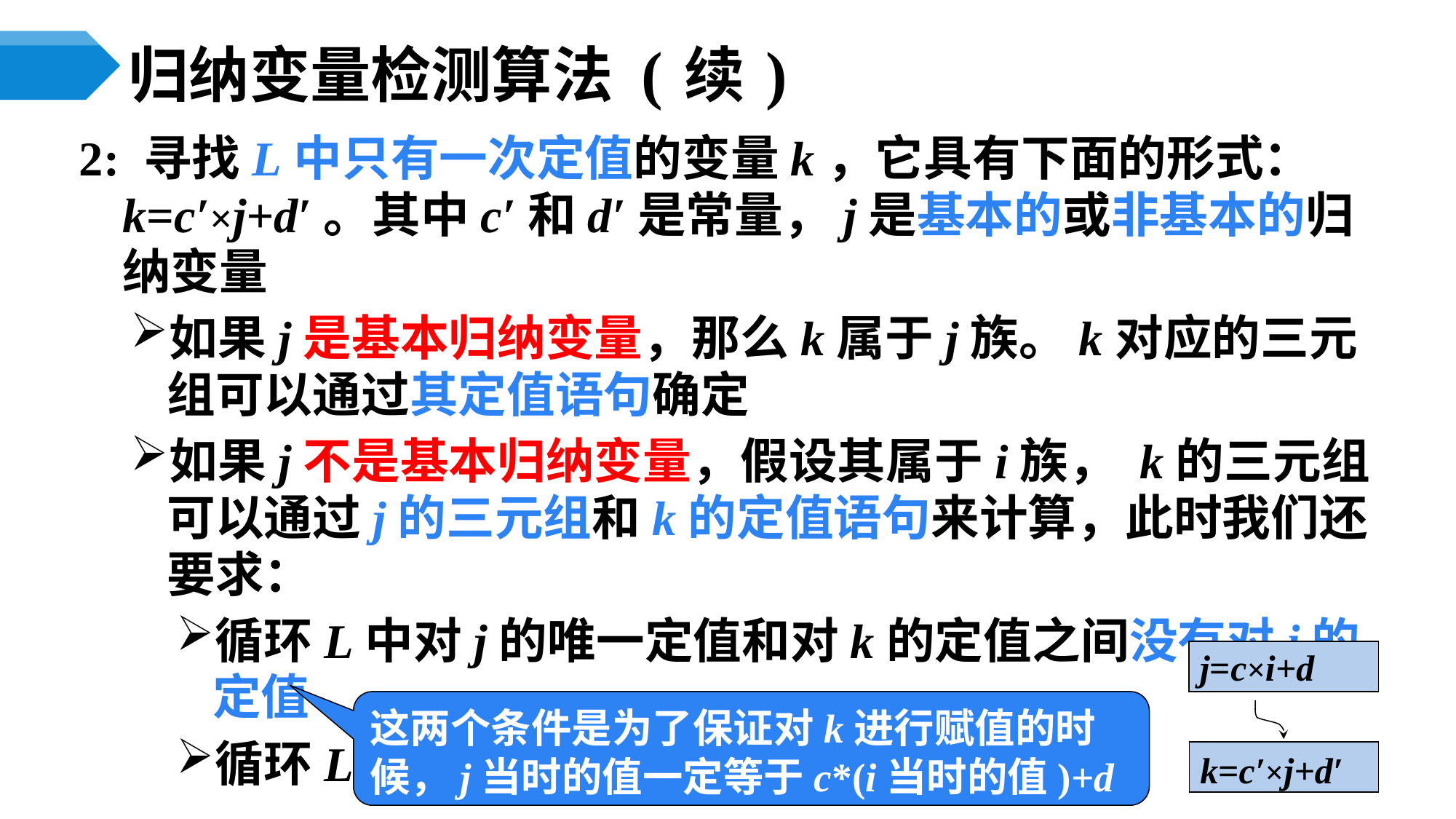

# 归纳变量检测算法 (续)
2: 寻找L中只有一次定值的变量k，它具有下面的形式：k=c′×j+d′。其中c′和d′是常量，j是基本的或非基本的归纳变量
如果j是基本归纳变量，那么k属于j族。k对应的三元组可以通过其定值语句确定
如果j不是基本归纳变量，假设其属于i族， k的三元组可以通过j的三元组和k的定值语句来计算，此时我们还要求：
循环L中对j的唯一定值和对k的定值之间没有对i的定值
循环L外没有j的定值可以到达k

j=c×i+d

k=c′×j+d′
这两个条件是为了保证对k进行赋值的时候，j当时的值一定等于c*(i当时的值)+d